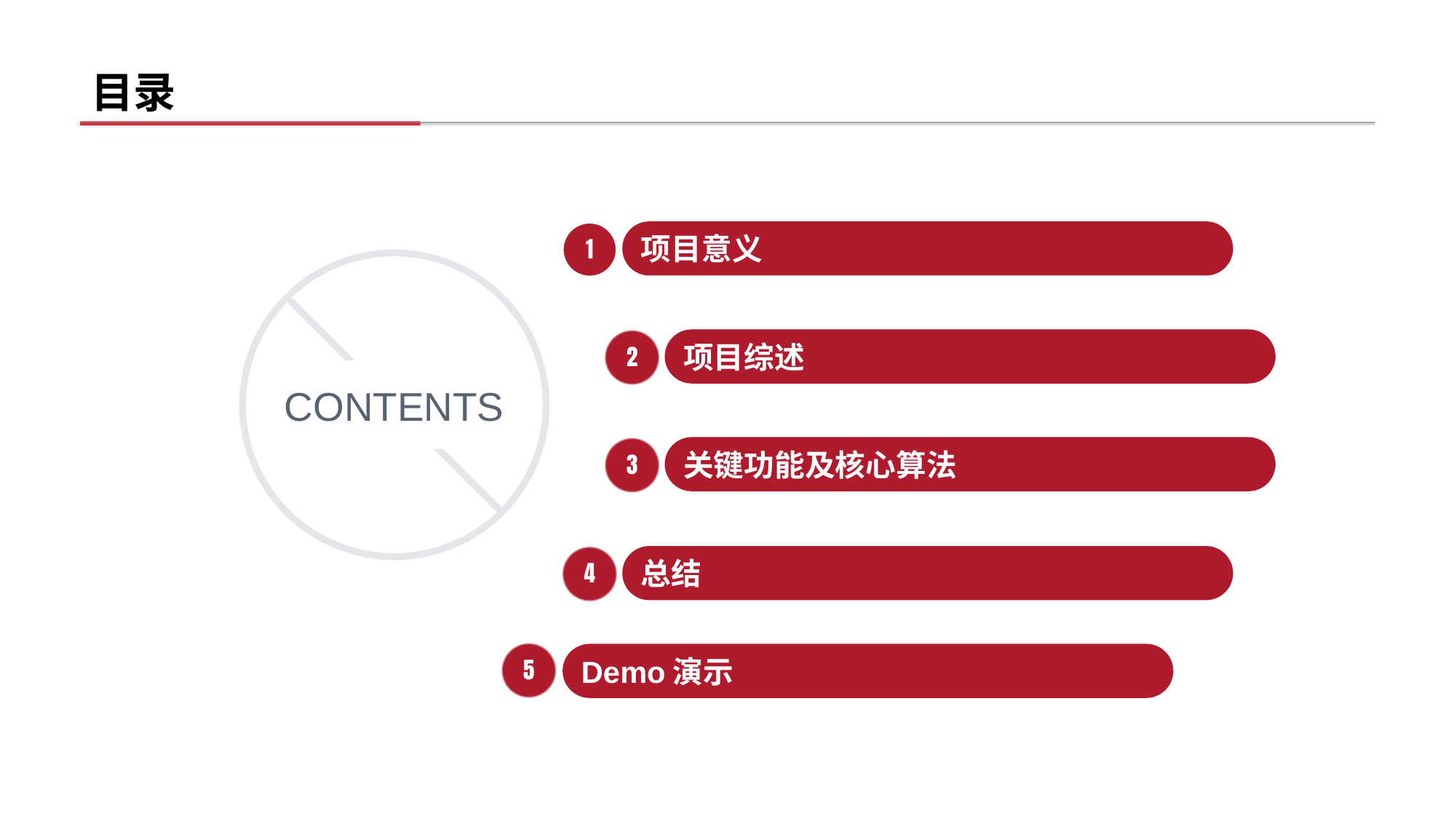

# 目录
项目意义
1

项目综述
2
CONTENTS

关键功能及核心算法
3

总结
4

5
Demo演示